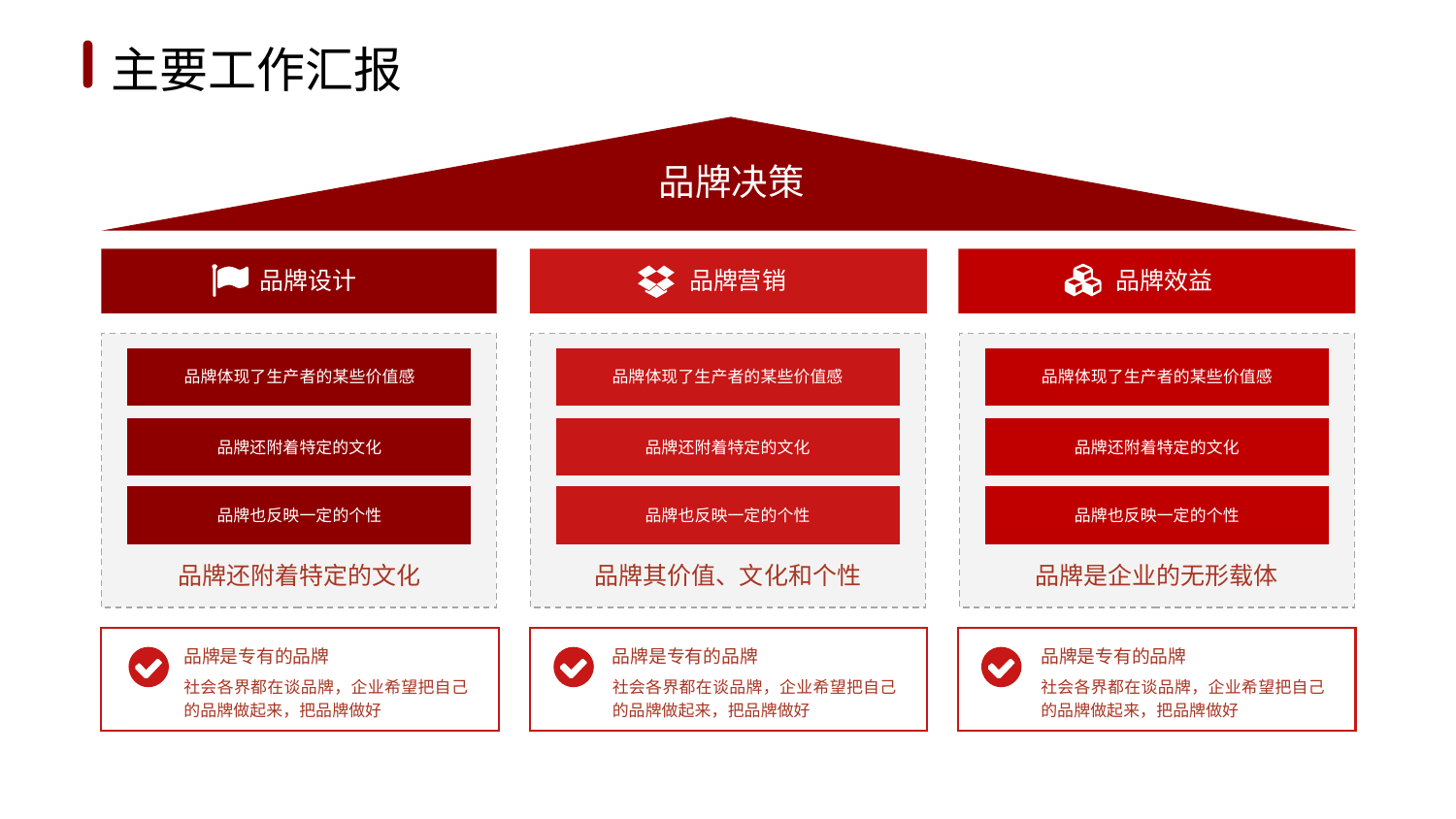

1
2
3
4
5
6
主要工作汇报

品牌决策

品牌设计
品牌营销
品牌效益

品牌体现了生产者的某些价值感
品牌体现了生产者的某些价值感
品牌体现了生产者的某些价值感

品牌还附着特定的文化
品牌还附着特定的文化
品牌还附着特定的文化

品牌也反映一定的个性
品牌也反映一定的个性
品牌也反映一定的个性
品牌还附着特定的文化
品牌其价值、文化和个性
品牌是企业的无形载体

品牌是专有的品牌
品牌是专有的品牌
品牌是专有的品牌

社会各界都在谈品牌，企业希望把自己的品牌做起来，把品牌做好
社会各界都在谈品牌，企业希望把自己的品牌做起来，把品牌做好
社会各界都在谈品牌，企业希望把自己的品牌做起来，把品牌做好